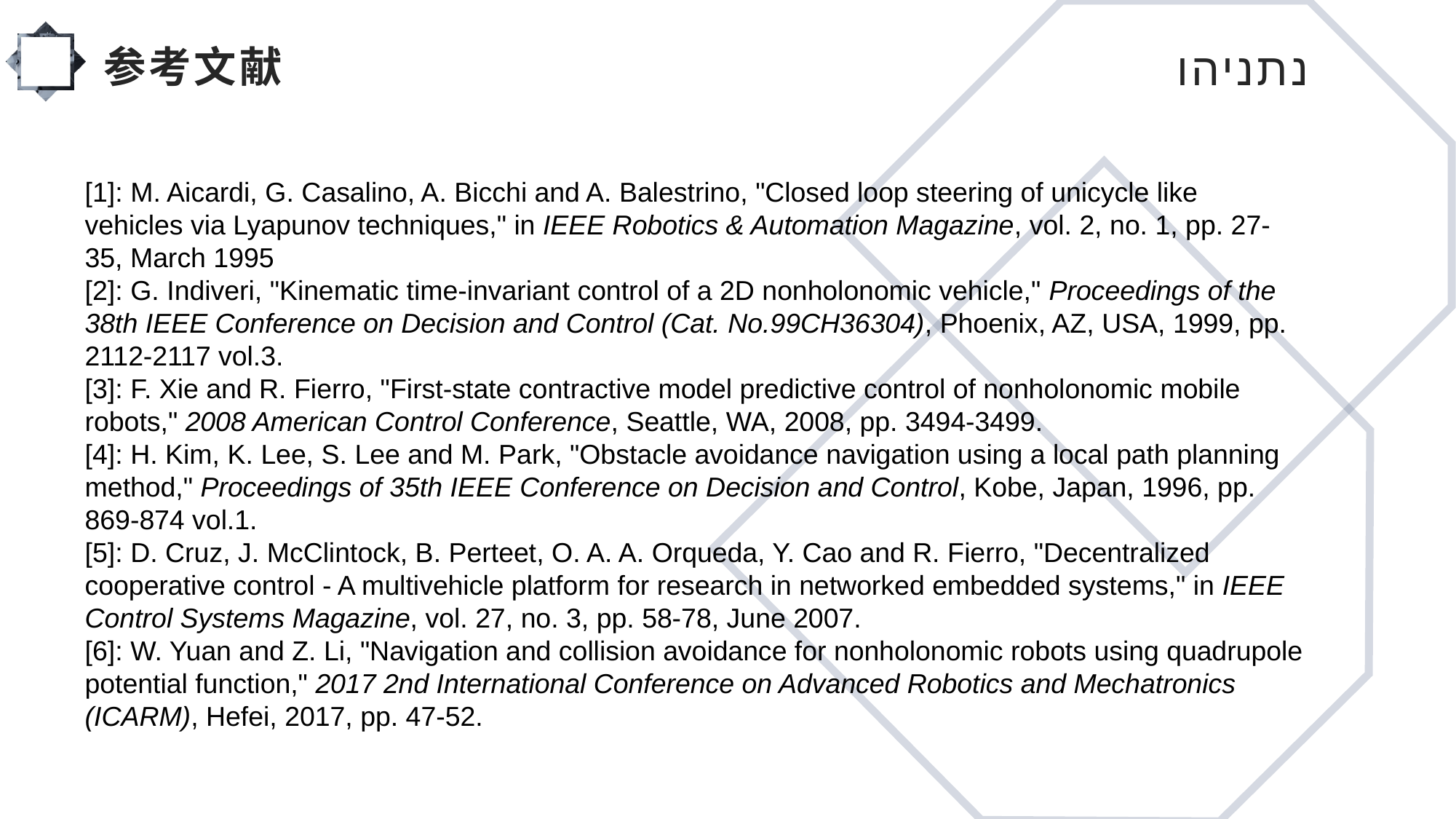

# 参考文献
                         נתניהו

[1]: M. Aicardi, G. Casalino, A. Bicchi and A. Balestrino, "Closed loop steering of unicycle like vehicles via Lyapunov techniques," in IEEE Robotics & Automation Magazine, vol. 2, no. 1, pp. 27-35, March 1995
[2]: G. Indiveri, "Kinematic time-invariant control of a 2D nonholonomic vehicle," Proceedings of the 38th IEEE Conference on Decision and Control (Cat. No.99CH36304), Phoenix, AZ, USA, 1999, pp. 2112-2117 vol.3.
[3]: F. Xie and R. Fierro, "First-state contractive model predictive control of nonholonomic mobile robots," 2008 American Control Conference, Seattle, WA, 2008, pp. 3494-3499.
[4]: H. Kim, K. Lee, S. Lee and M. Park, "Obstacle avoidance navigation using a local path planning method," Proceedings of 35th IEEE Conference on Decision and Control, Kobe, Japan, 1996, pp. 869-874 vol.1.
[5]: D. Cruz, J. McClintock, B. Perteet, O. A. A. Orqueda, Y. Cao and R. Fierro, "Decentralized cooperative control - A multivehicle platform for research in networked embedded systems," in IEEE Control Systems Magazine, vol. 27, no. 3, pp. 58-78, June 2007.
[6]: W. Yuan and Z. Li, "Navigation and collision avoidance for nonholonomic robots using quadrupole potential function," 2017 2nd International Conference on Advanced Robotics and Mechatronics (ICARM), Hefei, 2017, pp. 47-52.
19